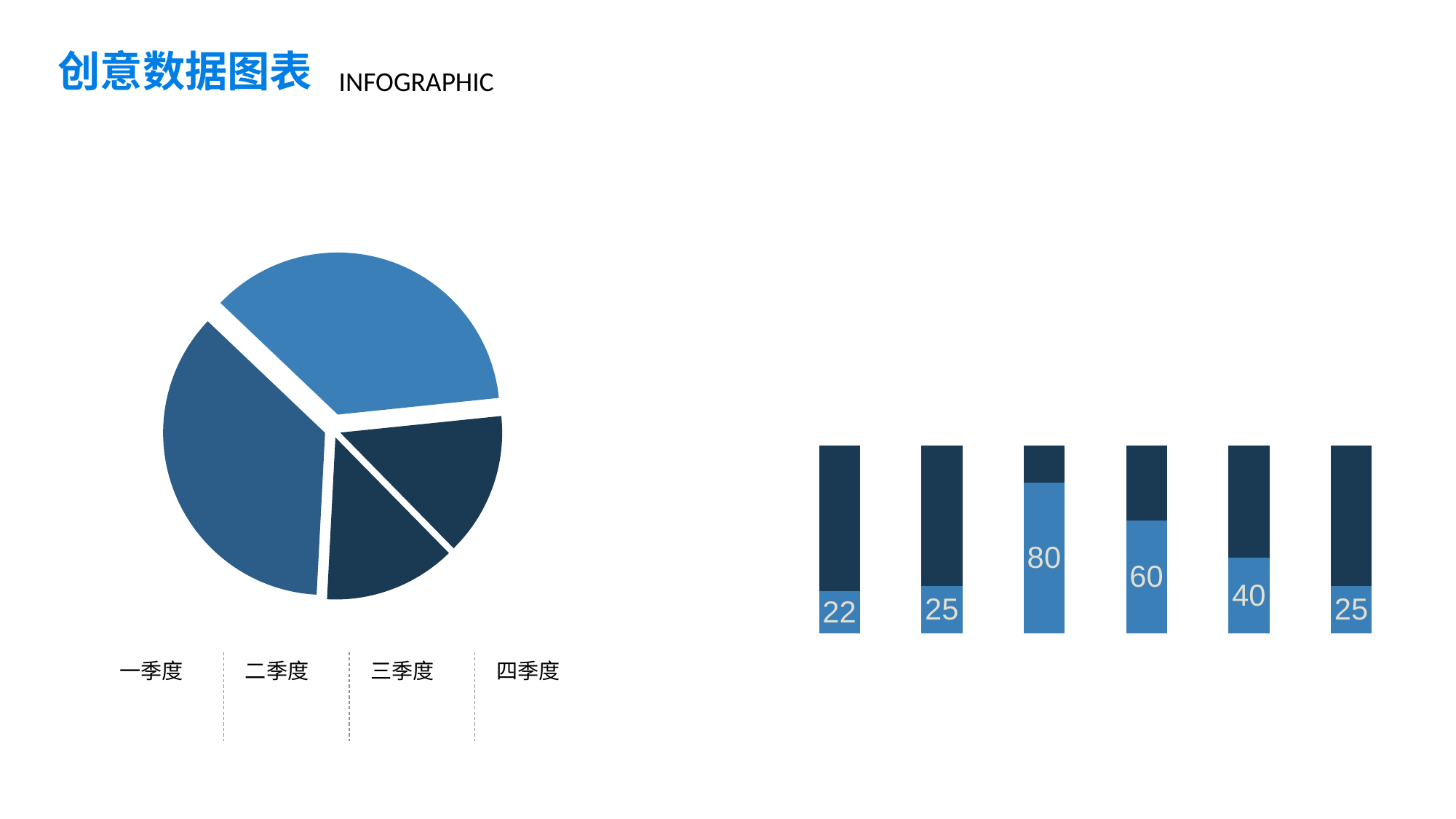

创意数据图表
INFOGRAPHIC

### Chart

| Category | Sales |
|---|---|
| 1st Qtr | 33.0 |
| 2nd Qtr | 33.0 |
| 3rd Qtr | 13.0 |
| 4th Qtr | 12.0 |

### Chart

| Category | Series 1 | Series 2 |
|---|---|---|
| Category 1 | 22.0 | 77.0 |
| Category 2 | 25.0 | 75.0 |
| Category 3 | 80.0 | 20.0 |
| Category 4 | 60.0 | 40.0 |
一季度
二季度
三季度
四季度